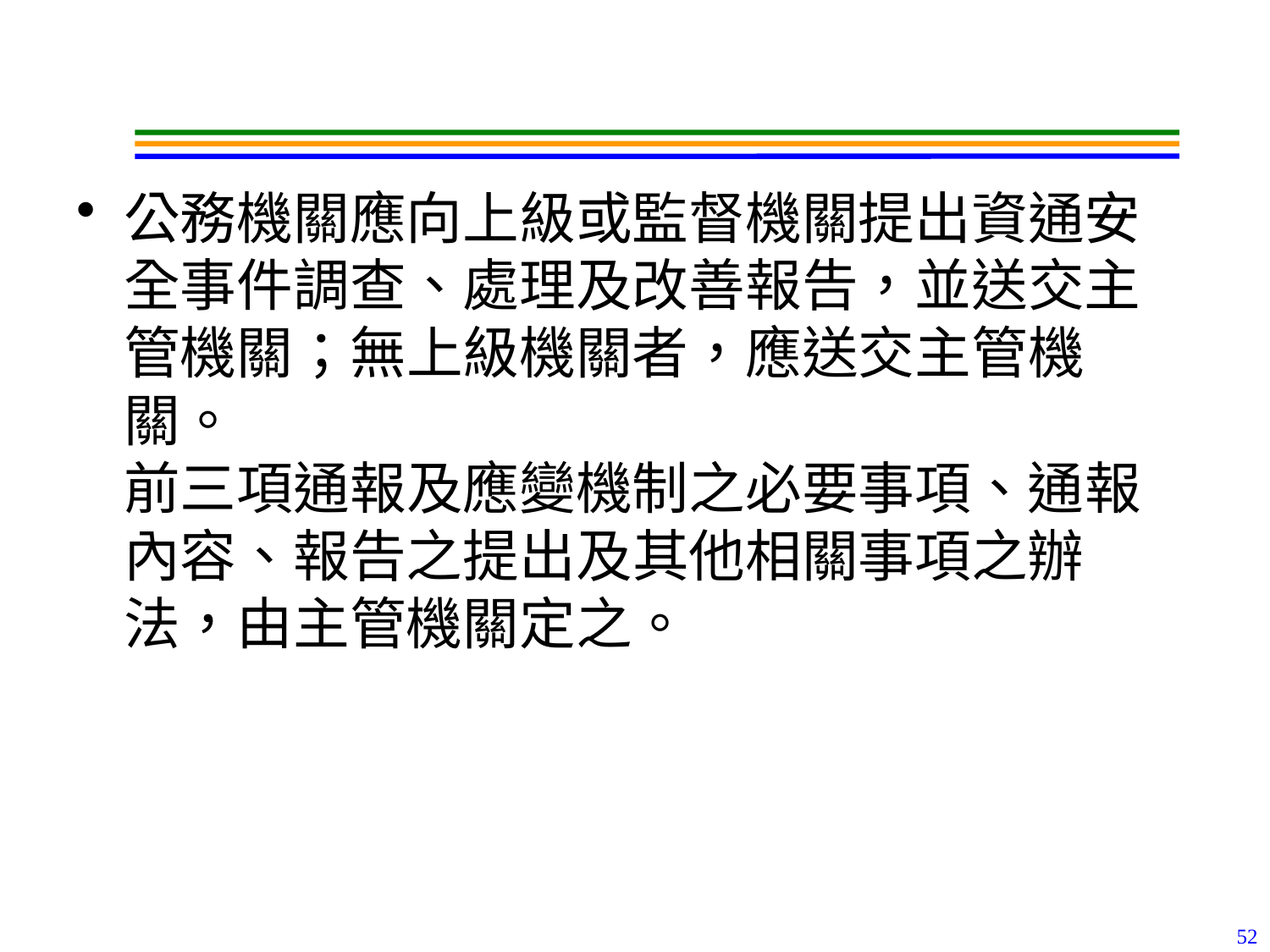

#
公務機關應向上級或監督機關提出資通安全事件調查、處理及改善報告，並送交主管機關；無上級機關者，應送交主管機關。
前三項通報及應變機制之必要事項、通報內容、報告之提出及其他相關事項之辦法，由主管機關定之。

52